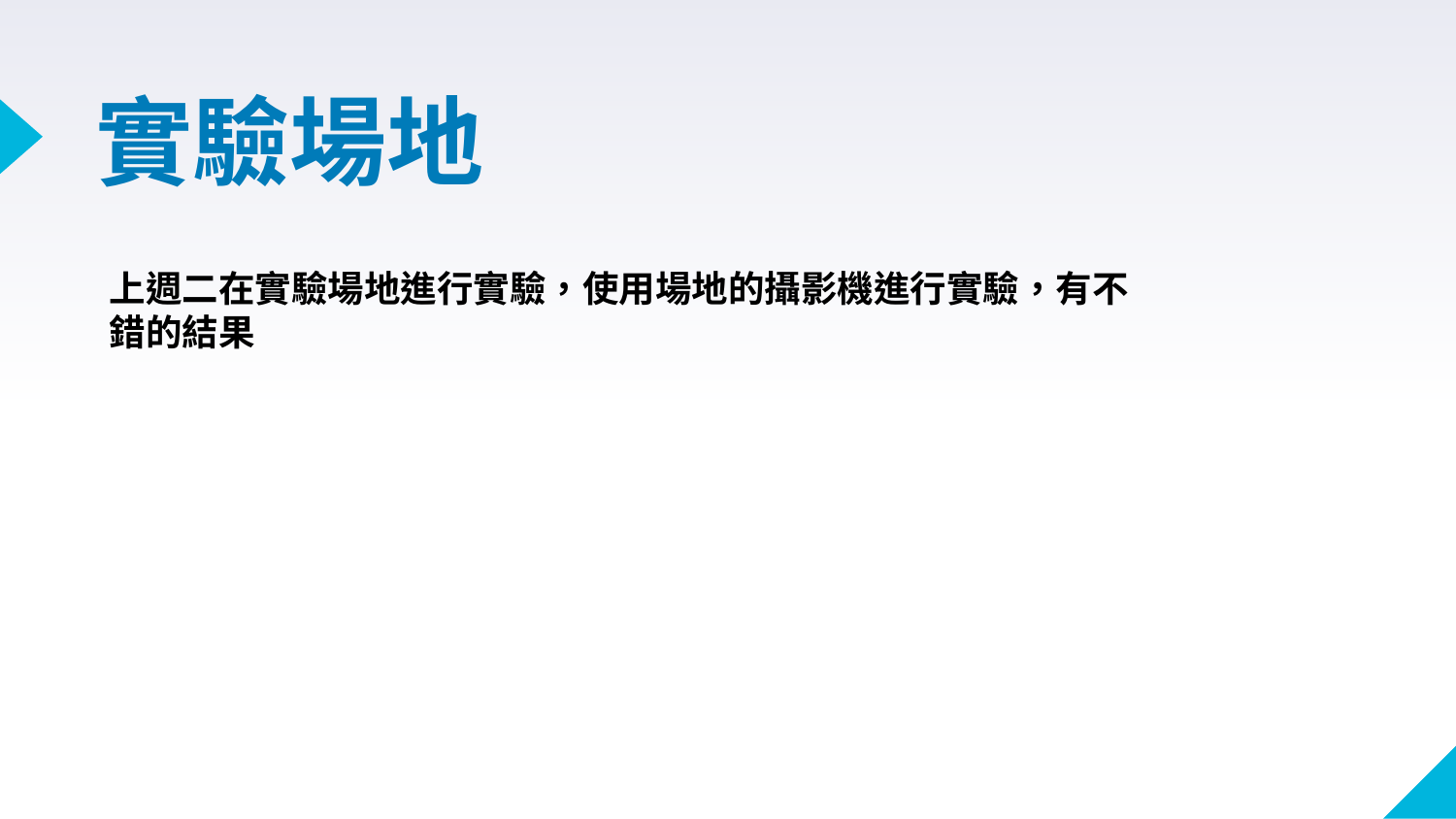

# 實驗場地
上週二在實驗場地進行實驗，使用場地的攝影機進行實驗，有不錯的結果